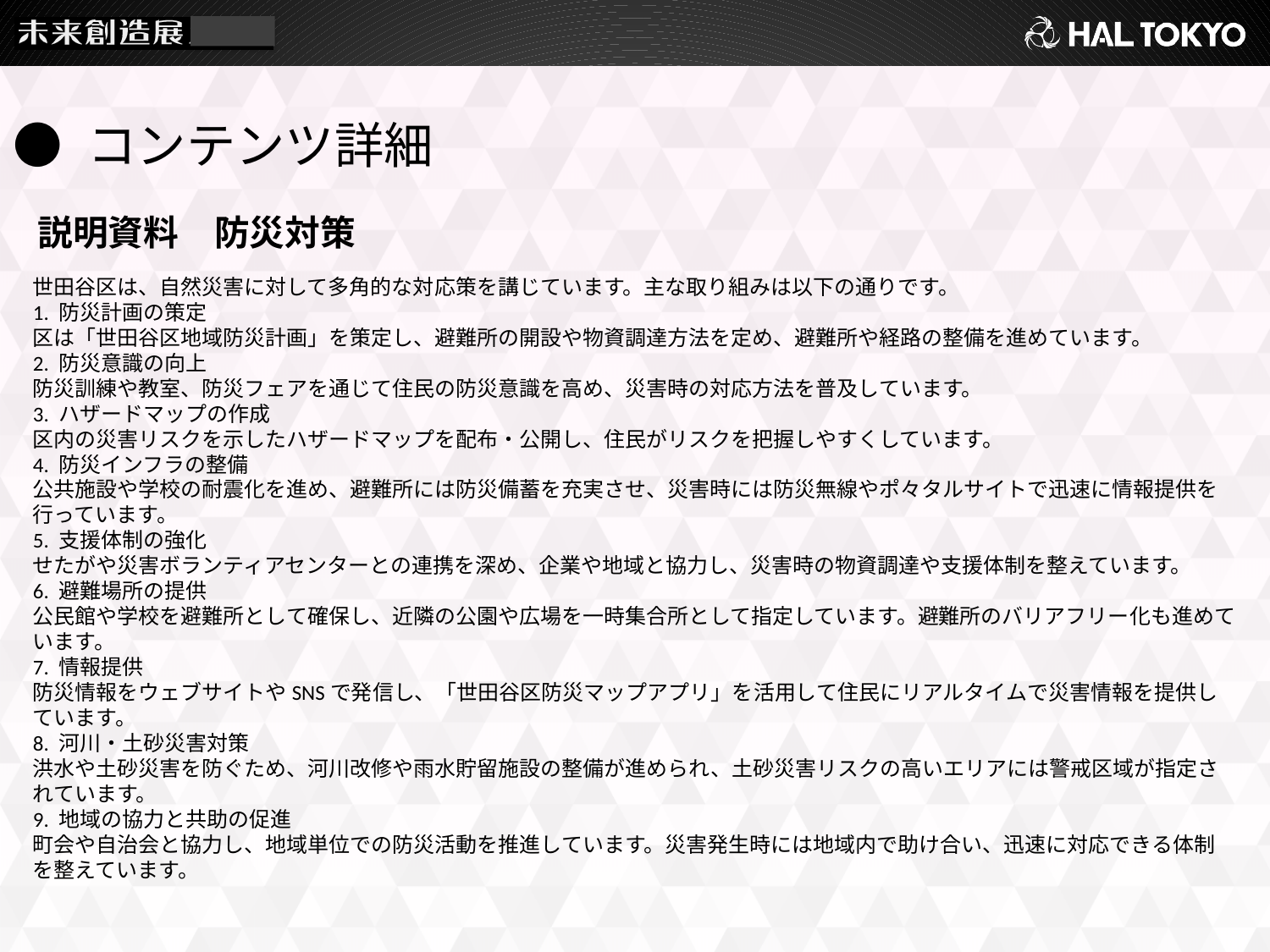

● コンテンツ詳細
説明資料　防災対策
世田谷区は、自然災害に対して多角的な対応策を講じています。主な取り組みは以下の通りです。
1. 防災計画の策定
区は「世田谷区地域防災計画」を策定し、避難所の開設や物資調達方法を定め、避難所や経路の整備を進めています。
2. 防災意識の向上
防災訓練や教室、防災フェアを通じて住民の防災意識を高め、災害時の対応方法を普及しています。
3. ハザードマップの作成
区内の災害リスクを示したハザードマップを配布・公開し、住民がリスクを把握しやすくしています。
4. 防災インフラの整備
公共施設や学校の耐震化を進め、避難所には防災備蓄を充実させ、災害時には防災無線やポ々タルサイトで迅速に情報提供を行っています。
5. 支援体制の強化
せたがや災害ボランティアセンターとの連携を深め、企業や地域と協力し、災害時の物資調達や支援体制を整えています。
6. 避難場所の提供
公民館や学校を避難所として確保し、近隣の公園や広場を一時集合所として指定しています。避難所のバリアフリー化も進めています。
7. 情報提供
防災情報をウェブサイトやSNSで発信し、「世田谷区防災マップアプリ」を活用して住民にリアルタイムで災害情報を提供しています。
8. 河川・土砂災害対策
洪水や土砂災害を防ぐため、河川改修や雨水貯留施設の整備が進められ、土砂災害リスクの高いエリアには警戒区域が指定されています。
9. 地域の協力と共助の促進
町会や自治会と協力し、地域単位での防災活動を推進しています。災害発生時には地域内で助け合い、迅速に対応できる体制を整えています。